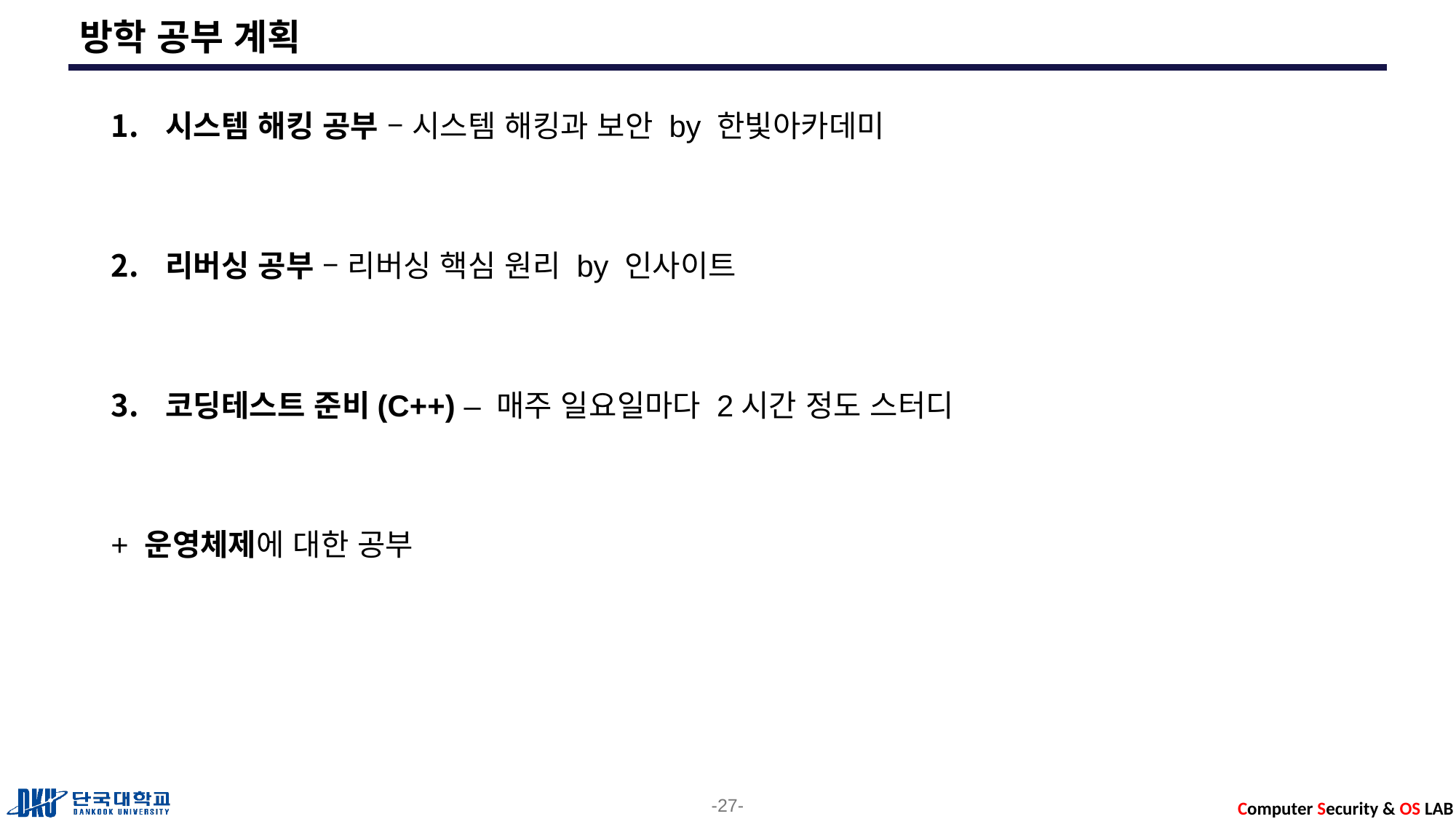

# 방학 공부 계획
시스템 해킹 공부 – 시스템 해킹과 보안 by 한빛아카데미

리버싱 공부 – 리버싱 핵심 원리 by 인사이트

코딩테스트 준비(C++) – 매주 일요일마다 2시간 정도 스터디

+ 운영체제에 대한 공부
-27-